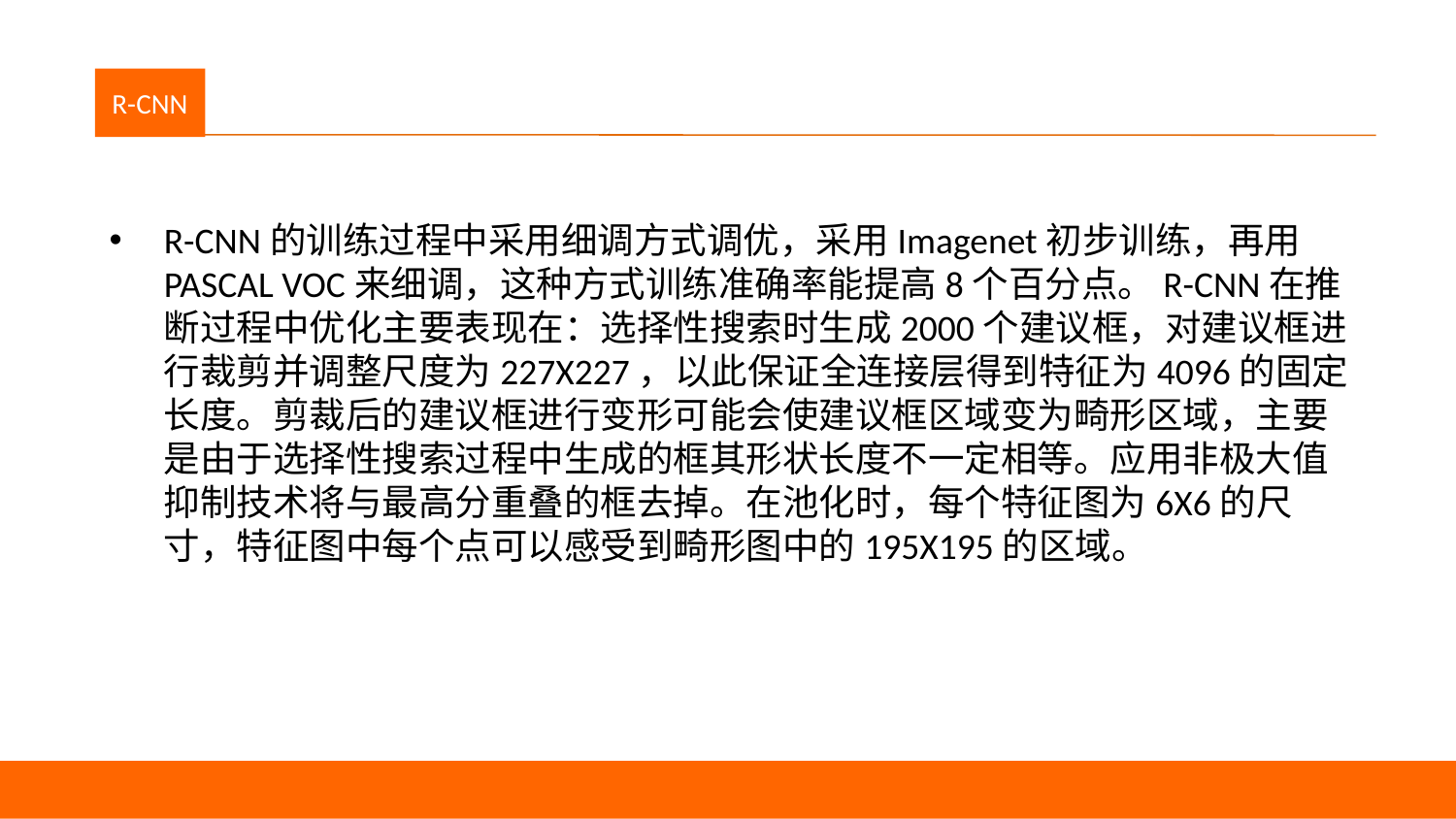

议程
R-CNN

R-CNN的训练过程中采用细调方式调优，采用Imagenet初步训练，再用PASCAL VOC来细调，这种方式训练准确率能提高8个百分点。R-CNN在推断过程中优化主要表现在：选择性搜索时生成2000个建议框，对建议框进行裁剪并调整尺度为227X227，以此保证全连接层得到特征为4096的固定长度。剪裁后的建议框进行变形可能会使建议框区域变为畸形区域，主要是由于选择性搜索过程中生成的框其形状长度不一定相等。应用非极大值抑制技术将与最高分重叠的框去掉。在池化时，每个特征图为6X6的尺寸，特征图中每个点可以感受到畸形图中的195X195的区域。